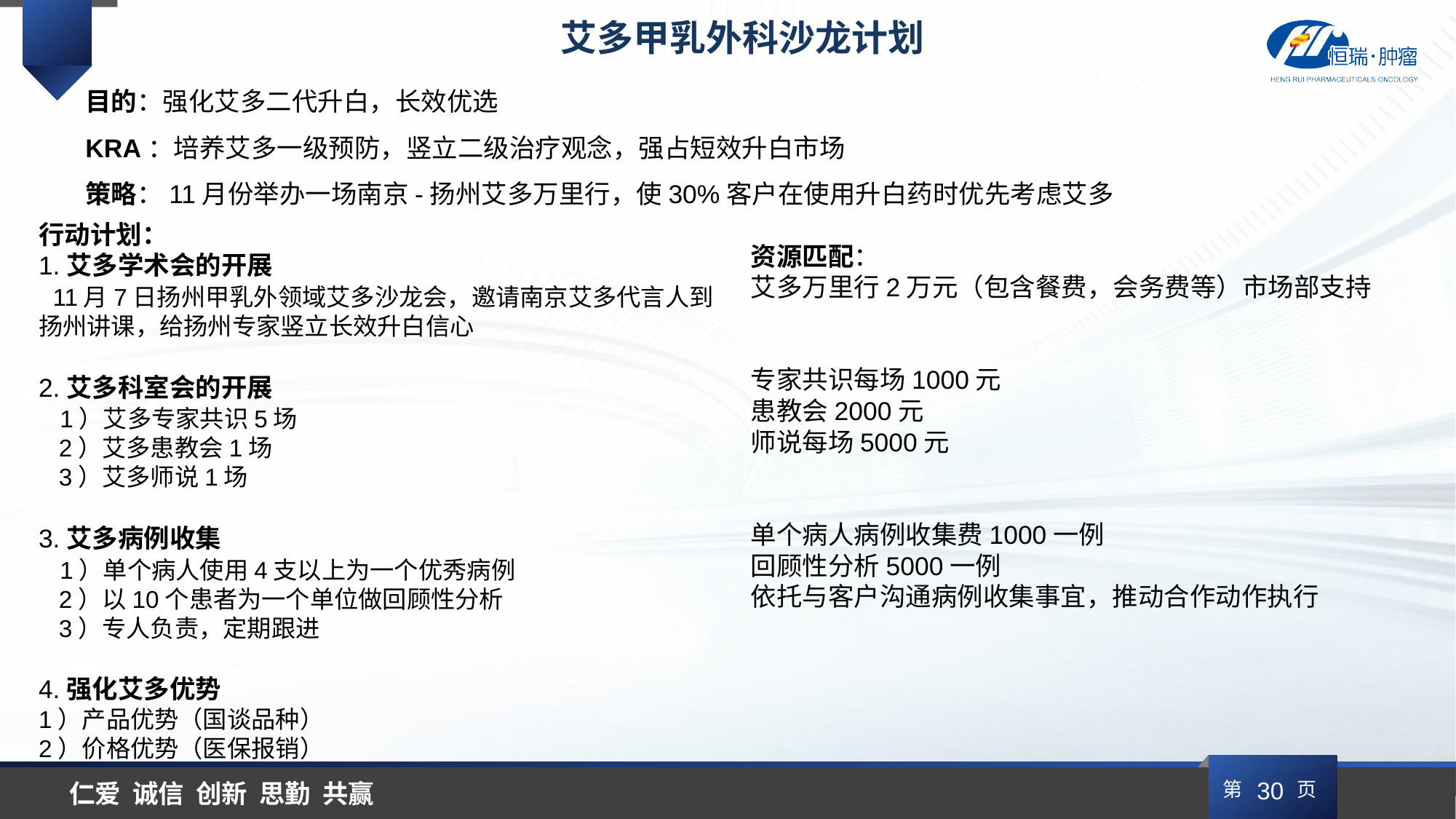

艾多甲乳外科沙龙计划
目的：强化艾多二代升白，长效优选
KRA：培养艾多一级预防，竖立二级治疗观念，强占短效升白市场
策略：11月份举办一场南京-扬州艾多万里行，使30%客户在使用升白药时优先考虑艾多

行动计划：
1.艾多学术会的开展
  11月7日扬州甲乳外领域艾多沙龙会，邀请南京艾多代言人到扬州讲课，给扬州专家竖立长效升白信心

2.艾多科室会的开展
   1）艾多专家共识5场
   2）艾多患教会1场
   3）艾多师说1场

3.艾多病例收集
   1）单个病人使用4支以上为一个优秀病例
   2）以10个患者为一个单位做回顾性分析
   3）专人负责，定期跟进

4.强化艾多优势
1）产品优势（国谈品种）
2）价格优势（医保报销）
资源匹配：
艾多万里行2万元（包含餐费，会务费等）市场部支持

专家共识每场1000元
患教会2000元
师说每场5000元

单个病人病例收集费1000一例
回顾性分析5000一例
依托与客户沟通病例收集事宜，推动合作动作执行